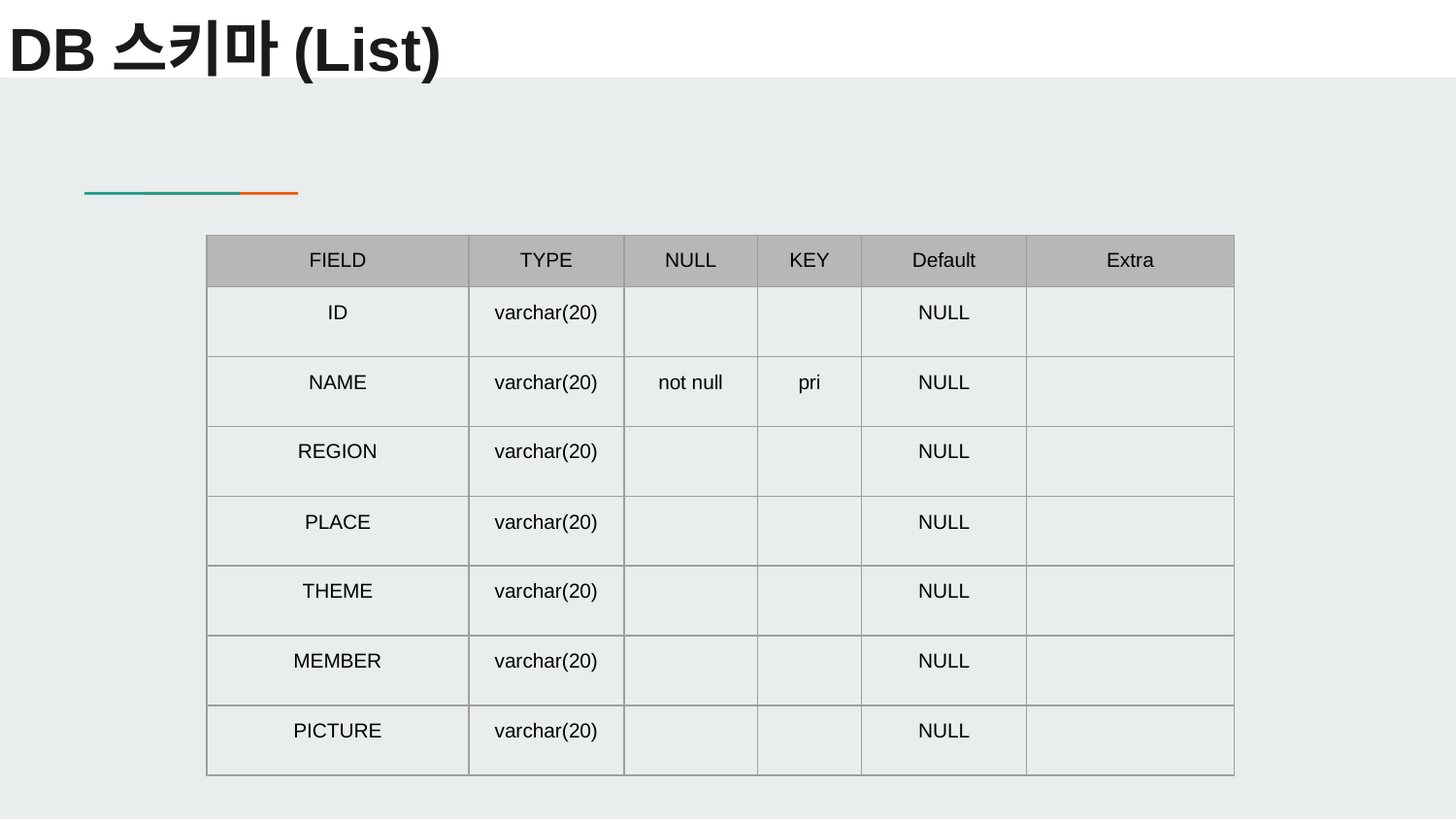

# DB스키마(List)
| FIELD | TYPE | NULL | KEY | Default | Extra |
| --- | --- | --- | --- | --- | --- |
| ID | varchar(20) |  |  | NULL |  |
| NAME | varchar(20) | not null | pri | NULL |  |
| REGION | varchar(20) |  |  | NULL |  |
| PLACE | varchar(20) |  |  | NULL |  |
| THEME | varchar(20) |  |  | NULL |  |
| MEMBER | varchar(20) |  |  | NULL |  |
| PICTURE | varchar(20) |  |  | NULL |  |